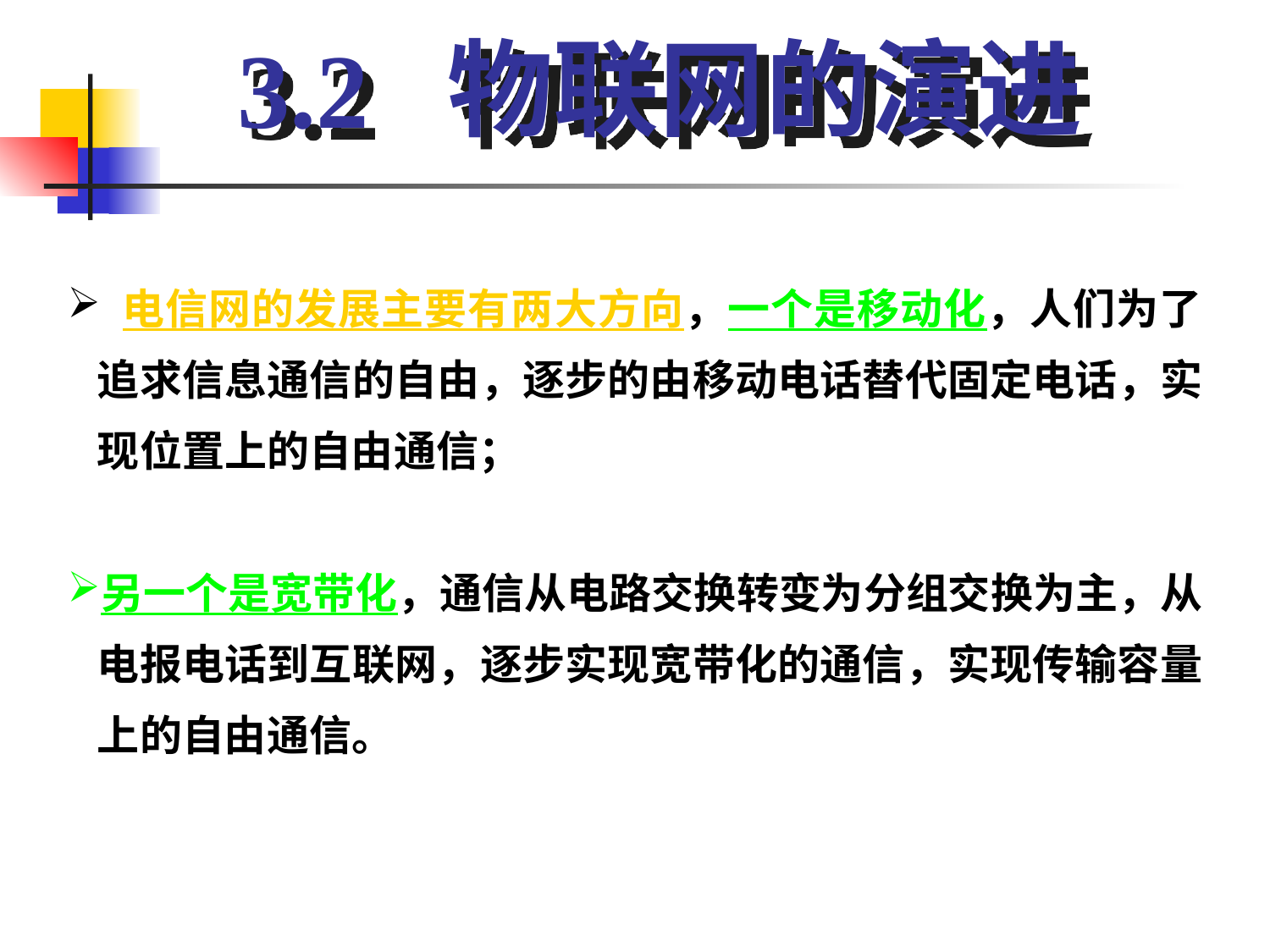

3.2  物联网的演进
 电信网的发展主要有两大方向，一个是移动化，人们为了追求信息通信的自由，逐步的由移动电话替代固定电话，实现位置上的自由通信；

另一个是宽带化，通信从电路交换转变为分组交换为主，从电报电话到互联网，逐步实现宽带化的通信，实现传输容量上的自由通信。